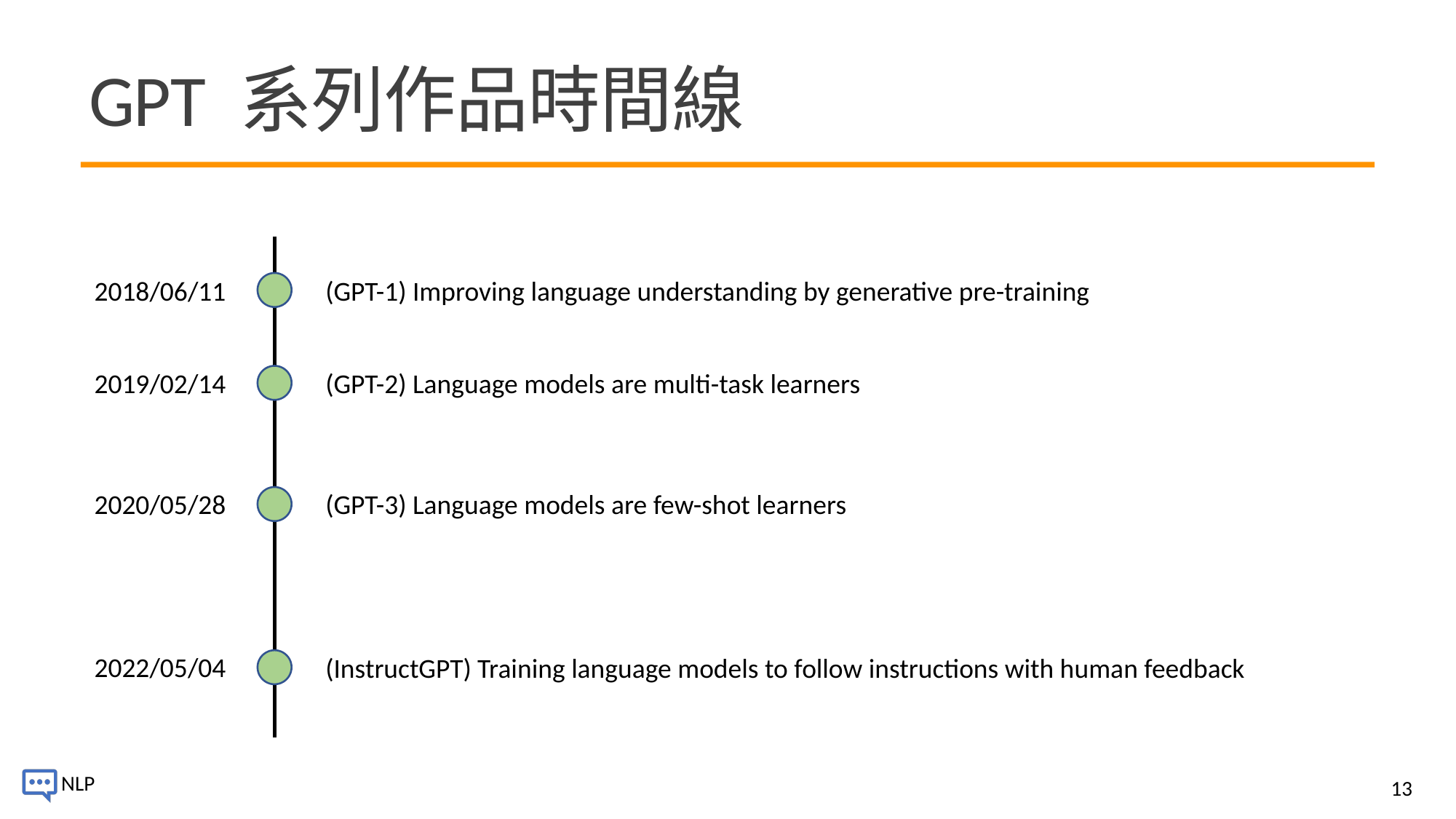

# GPT 系列作品時間線
2018/06/11
(GPT-1) Improving language understanding by generative pre-training

2019/02/14
(GPT-2) Language models are multi-task learners

2020/05/28
(GPT-3) Language models are few-shot learners

2022/05/04
(InstructGPT) Training language models to follow instructions with human feedback

13